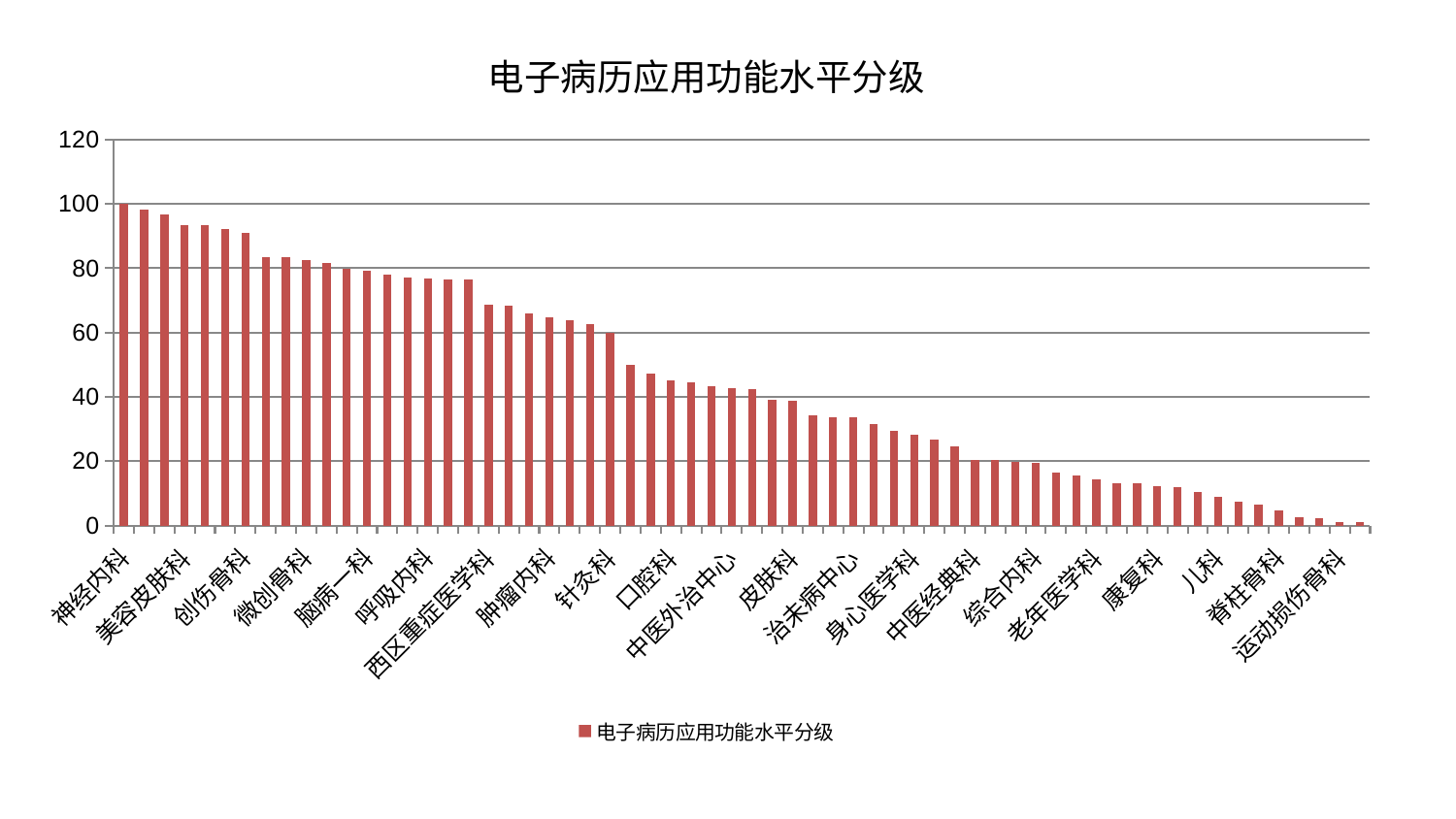

### Chart: 电子病历应用功能水平分级

| Category | 电子病历应用功能水平分级 |
|---|---|
| 神经内科 | 100.0 |
| 骨科 | 98.10448049550236 |
| 男科 | 96.64220792025657 |
| 美容皮肤科 | 93.37848682290608 |
| 肾脏内科 | 93.37454072011222 |
| 脑病二科 | 92.22919184453562 |
| 创伤骨科 | 91.07058507728307 |
| 心病二科 | 83.59627763408248 |
| 东区重症医学科 | 83.51800633431996 |
| 微创骨科 | 82.55849166840297 |
| 胸外科 | 81.66148555376493 |
| 肝胆外科 | 79.7510448747411 |
| 脑病一科 | 79.08557009956102 |
| 重症医学科 | 77.92583353040166 |
| 脑病三科 | 77.02644992220276 |
| 呼吸内科 | 76.74548204584819 |
| 泌尿外科 | 76.6085569050222 |
| 耳鼻喉科 | 76.52637924056711 |
| 西区重症医学科 | 68.64410163166079 |
| 肝病科 | 68.37502552864099 |
| 推拿科 | 66.03466996218994 |
| 肿瘤内科 | 64.7704322731769 |
| 血液科 | 63.835614166451 |
| 神经外科 | 62.604964069403216 |
| 针灸科 | 59.98301929323433 |
| 东区肾病科 | 50.02403154314956 |
| 普通外科 | 47.33720789674465 |
| 口腔科 | 45.13540917646439 |
| 周围血管科 | 44.48152928608383 |
| 脾胃科消化科合并 | 43.43542743598707 |
| 中医外治中心 | 42.83116094692706 |
| 风湿病科 | 42.30229635685146 |
| 妇科妇二科合并 | 39.1950123271942 |
| 皮肤科 | 38.68283507413652 |
| 关节骨科 | 34.236259722306215 |
| 心病三科 | 33.65020340720466 |
| 治未病中心 | 33.57611875451334 |
| 乳腺甲状腺外科 | 31.618098539341922 |
| 眼科 | 29.57947034857249 |
| 身心医学科 | 28.27946319211081 |
| 医院 | 26.758301533331913 |
| 显微骨科 | 24.749651055076313 |
| 中医经典科 | 20.355645025877166 |
| 心病四科 | 20.282033625488705 |
| 脾胃病科 | 19.83403562675492 |
| 综合内科 | 19.46014085137062 |
| 妇科 | 16.34987654742286 |
| 妇二科 | 15.645296193978142 |
| 老年医学科 | 14.348632142432717 |
| 内分泌科 | 13.17503110418199 |
| 消化内科 | 13.075112382739885 |
| 康复科 | 12.330216233067981 |
| 小儿推拿科 | 11.805949085998769 |
| 心血管内科 | 10.500324399880821 |
| 儿科 | 8.850439452093383 |
| 心病一科 | 7.3690349356583695 |
| 肾病科 | 6.523783984539566 |
| 脊柱骨科 | 4.761062865406918 |
| 肛肠科 | 2.573068735933881 |
| 小儿骨科 | 2.233593864587524 |
| 运动损伤骨科 | 1.160007767679594 |
| 产科 | 1.1363031379043376 |
23